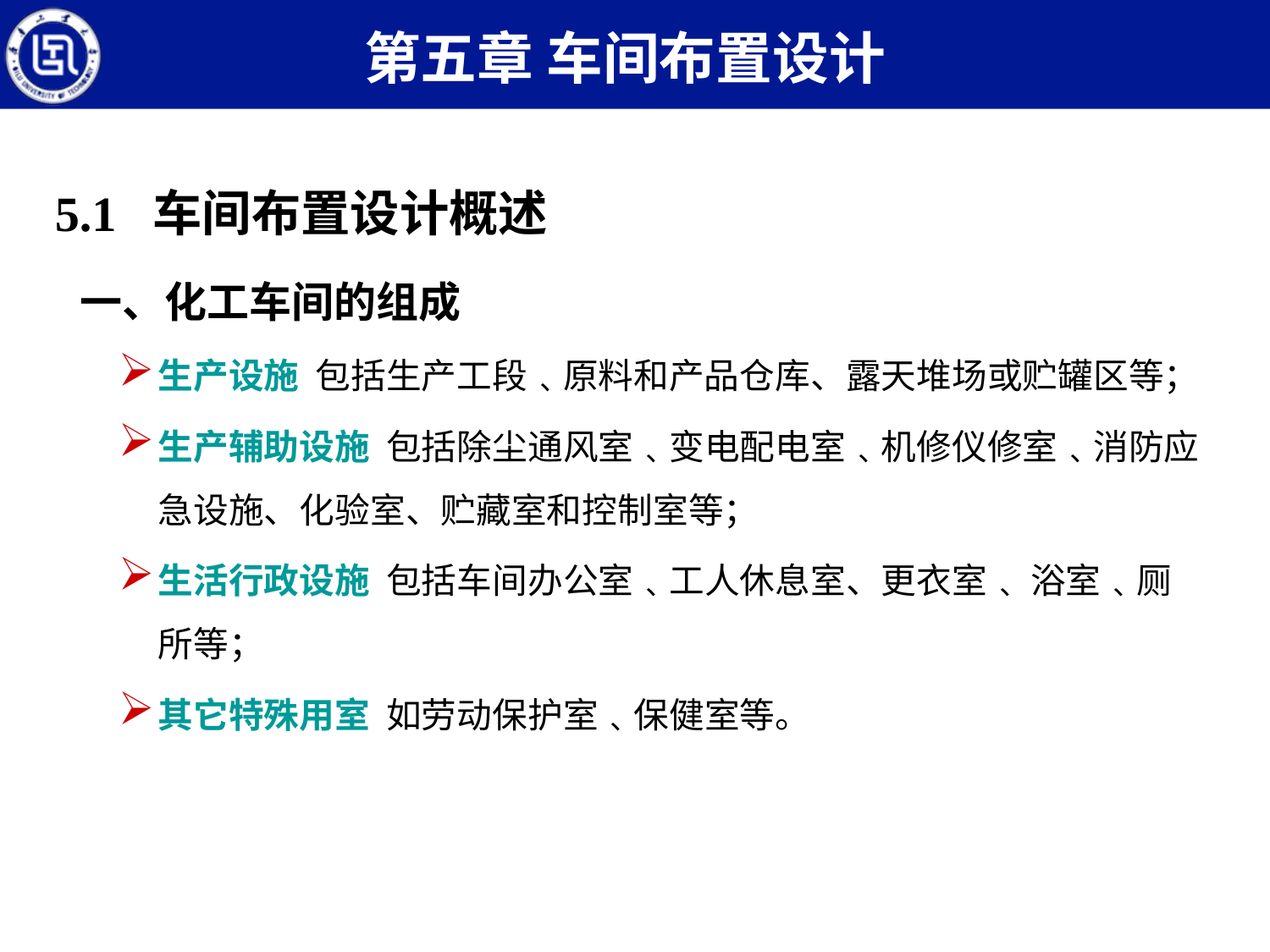

第五章 车间布置设计
5.1  车间布置设计概述
一、化工车间的组成
生产设施  包括生产工段﹑原料和产品仓库、露天堆场或贮罐区等；
生产辅助设施  包括除尘通风室﹑变电配电室﹑机修仪修室﹑消防应急设施、化验室、贮藏室和控制室等；
生活行政设施  包括车间办公室﹑工人休息室、更衣室﹑ 浴室﹑厕所等；
其它特殊用室  如劳动保护室﹑保健室等。